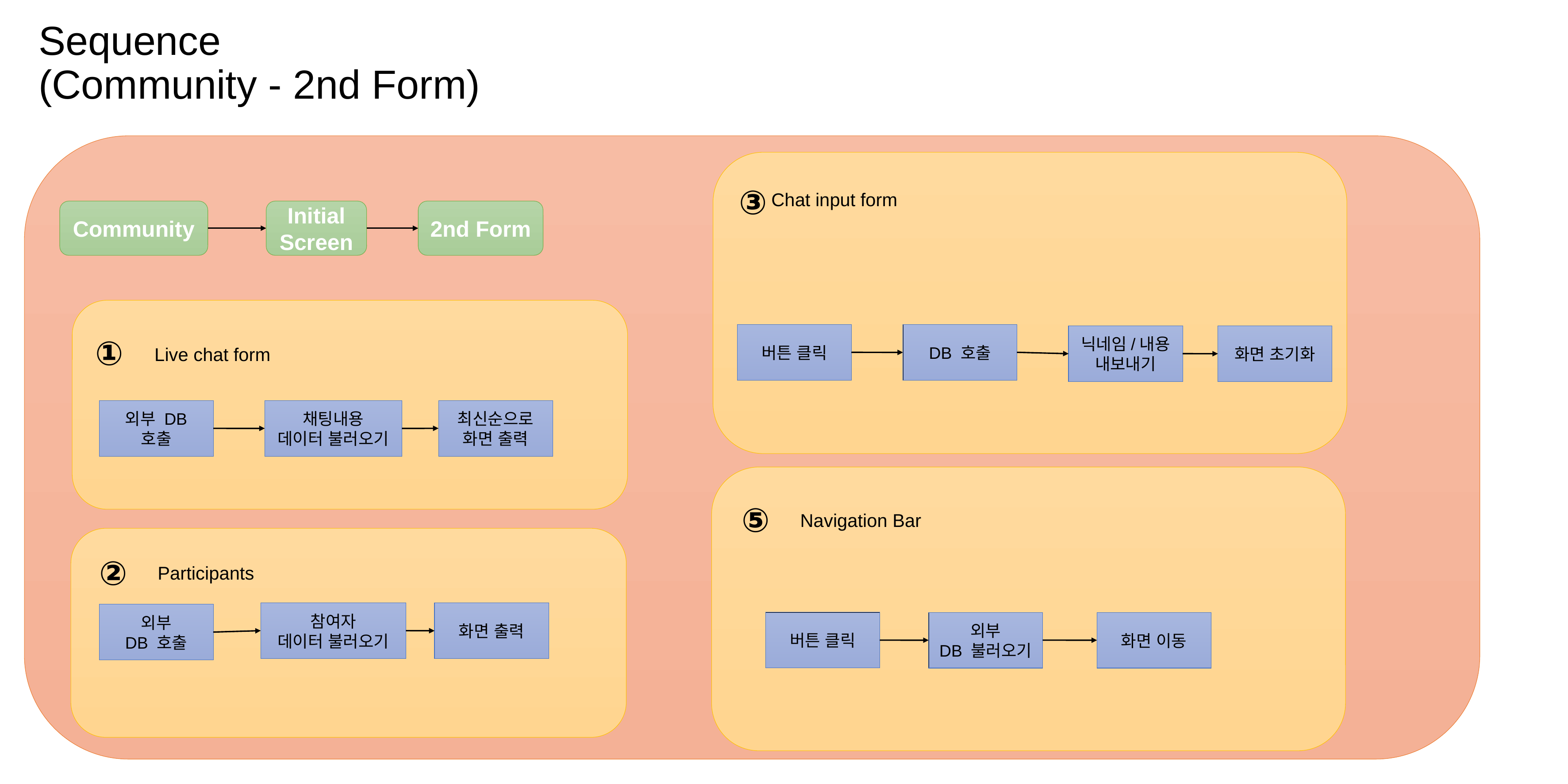

Sequence
(Community - 2nd Form)

③
Chat input form
Community
Initial
Screen
2nd Form

버튼 클릭
DB 호출
닉네임/내용
내보내기
화면 초기화
①
Live chat form
외부 DB
호출
최신순으로
화면 출력
채팅내용
데이터 불러오기

⑤
Navigation Bar

②
Participants
화면 출력
참여자
데이터 불러오기
외부
DB 호출
버튼 클릭
외부
DB 불러오기
화면 이동